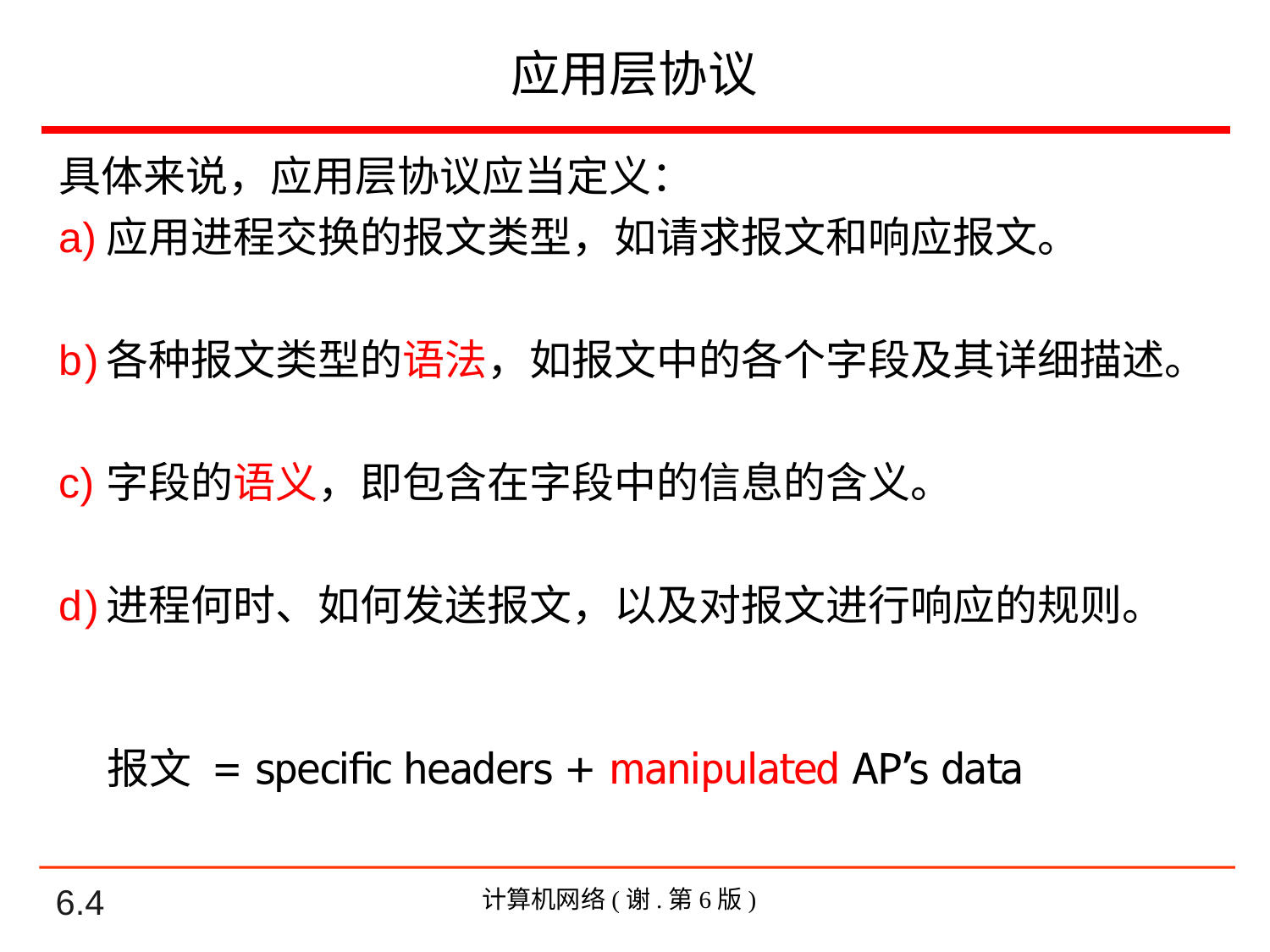

# 应用层协议
具体来说，应用层协议应当定义：
应用进程交换的报文类型，如请求报文和响应报文。

各种报文类型的语法，如报文中的各个字段及其详细描述。

字段的语义，即包含在字段中的信息的含义。

进程何时、如何发送报文，以及对报文进行响应的规则。
报文 = specific headers + manipulated AP’s data